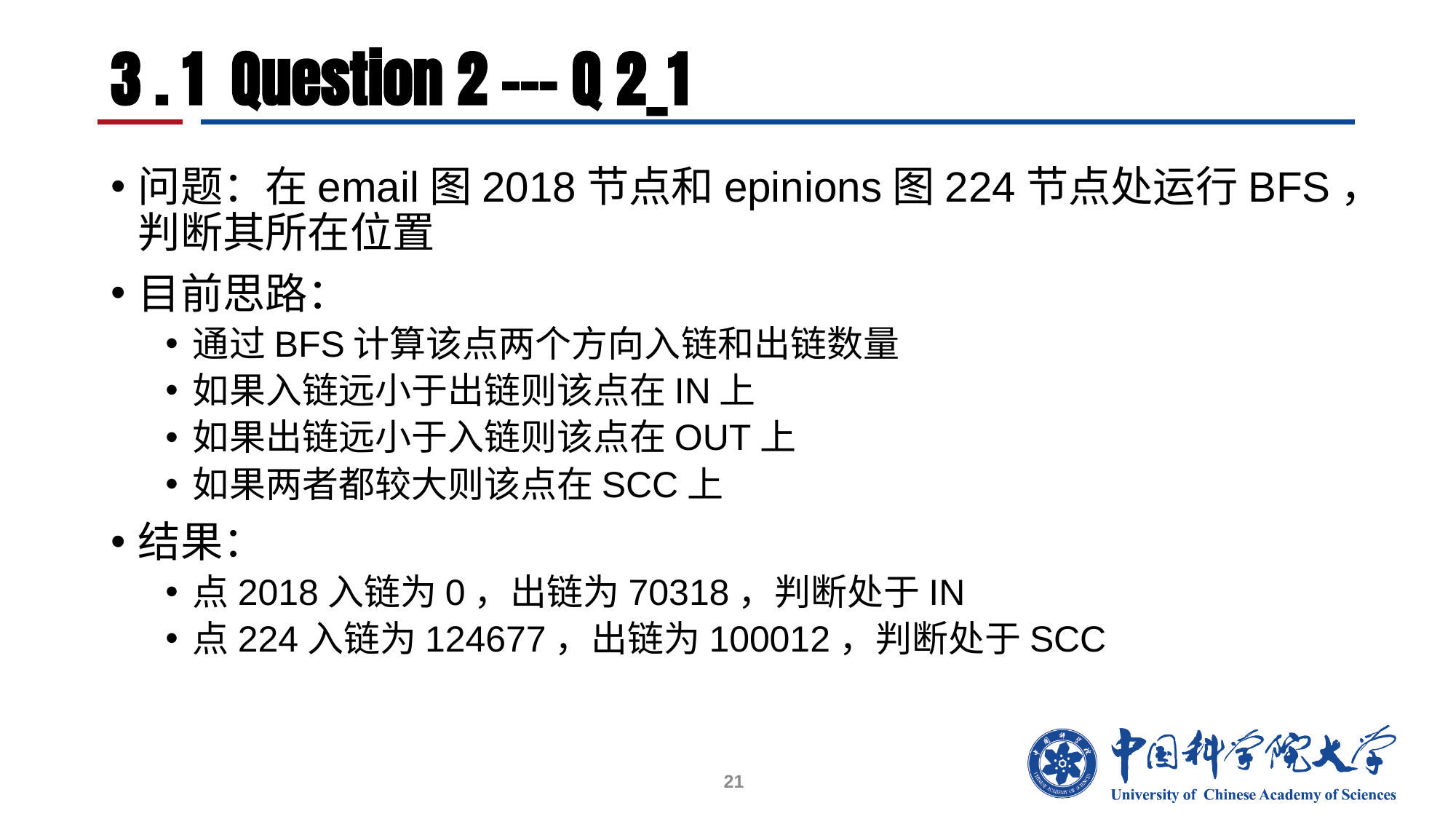

# 3 . 1  Question 2 --- Q 2_1
问题：在email图2018节点和epinions图224节点处运行BFS，判断其所在位置
目前思路：
通过BFS计算该点两个方向入链和出链数量
如果入链远小于出链则该点在IN上
如果出链远小于入链则该点在OUT上
如果两者都较大则该点在SCC上
结果：
点2018入链为0，出链为70318，判断处于IN
点224入链为124677，出链为100012，判断处于SCC

21